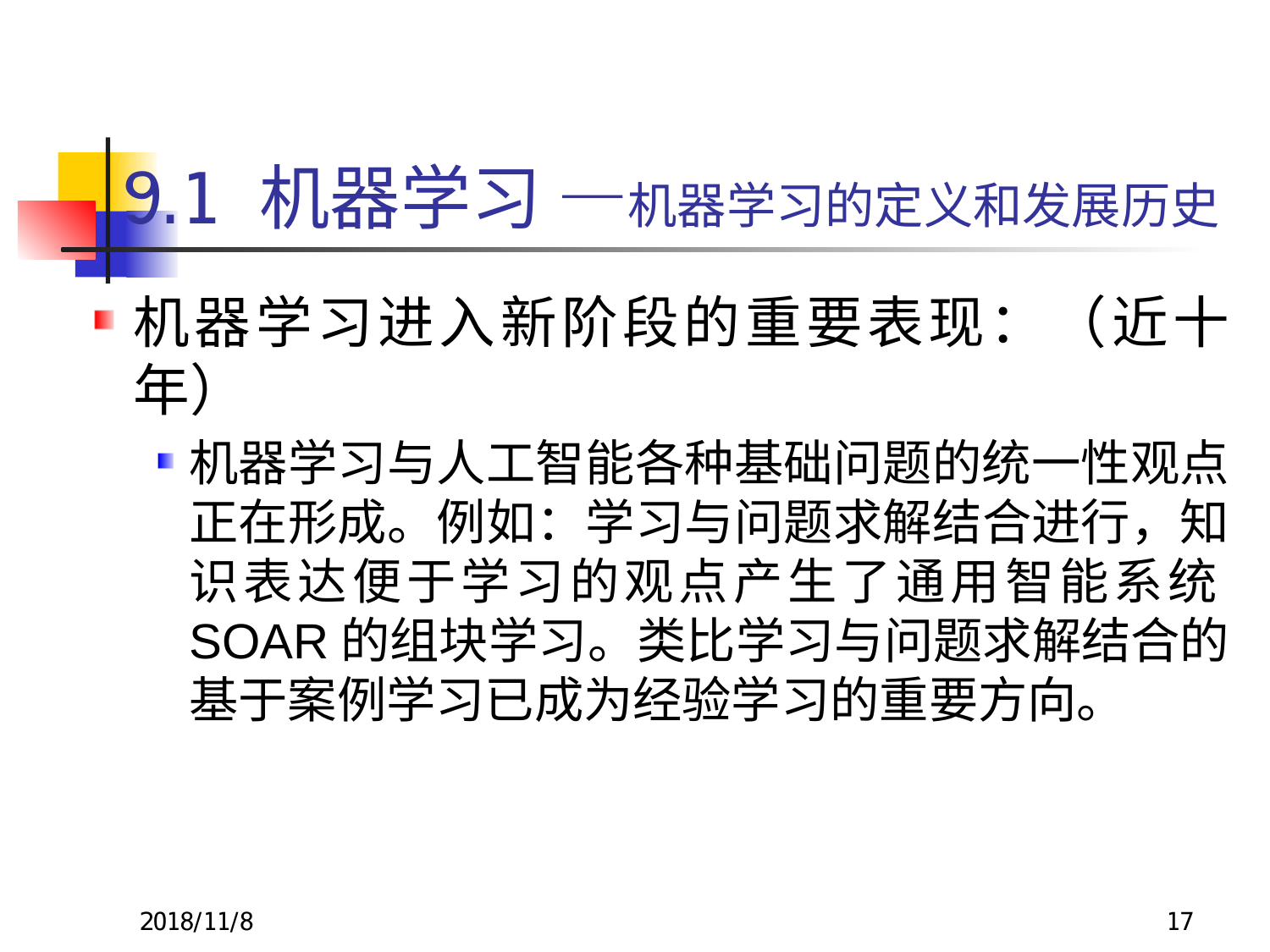

# 9.1 机器学习 —机器学习的定义和发展历史
机器学习进入新阶段的重要表现：（近十年）
机器学习与人工智能各种基础问题的统一性观点正在形成。例如：学习与问题求解结合进行，知识表达便于学习的观点产生了通用智能系统SOAR的组块学习。类比学习与问题求解结合的基于案例学习已成为经验学习的重要方向。
2018/11/8
17